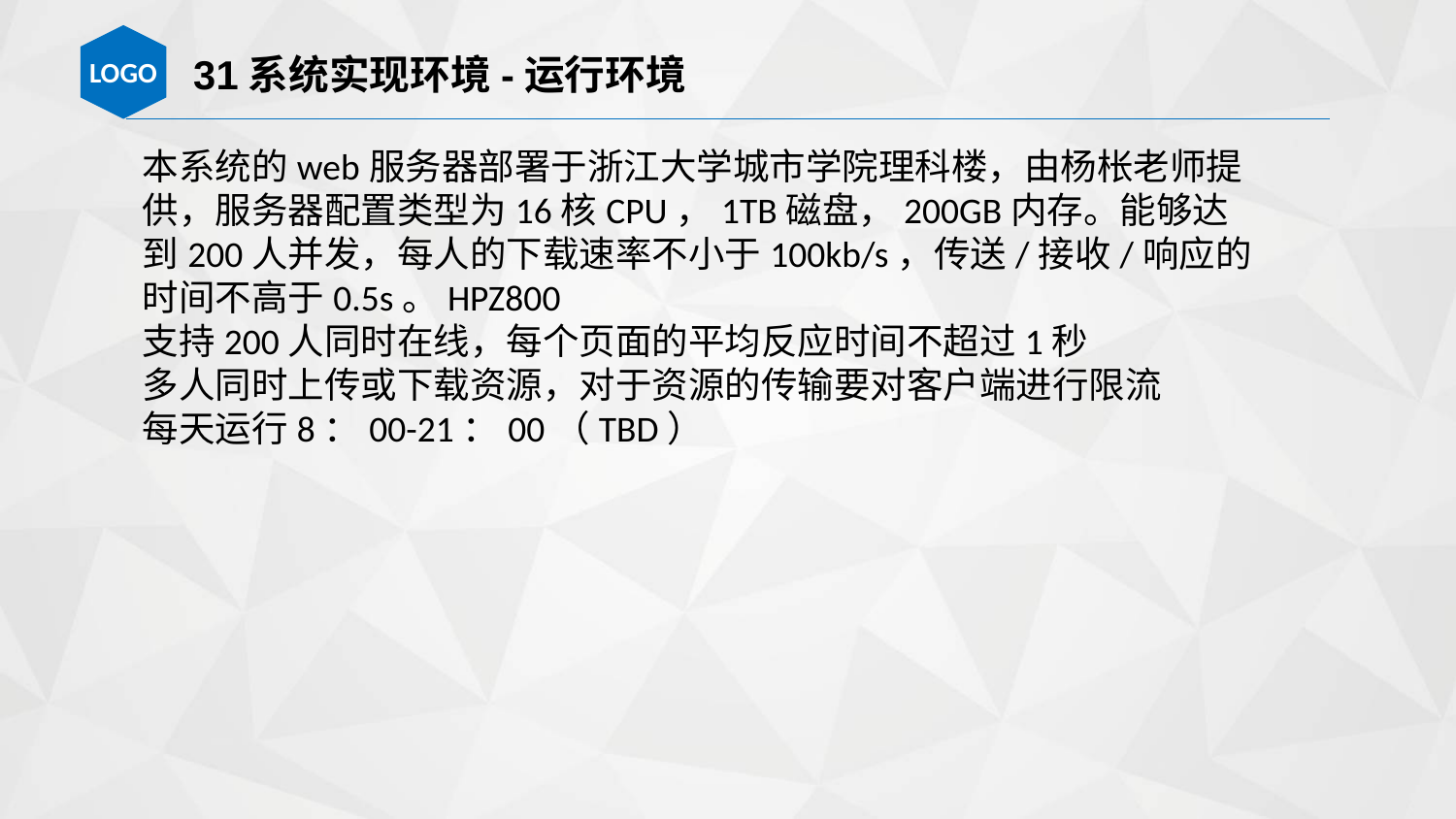

31系统实现环境-运行环境
本系统的web服务器部署于浙江大学城市学院理科楼，由杨枨老师提供，服务器配置类型为16核CPU，1TB磁盘，200GB内存。能够达到200人并发，每人的下载速率不小于100kb/s，传送/接收/响应的时间不高于0.5s。HPZ800
支持200人同时在线，每个页面的平均反应时间不超过1秒
多人同时上传或下载资源，对于资源的传输要对客户端进行限流
每天运行8：00-21：00（TBD）